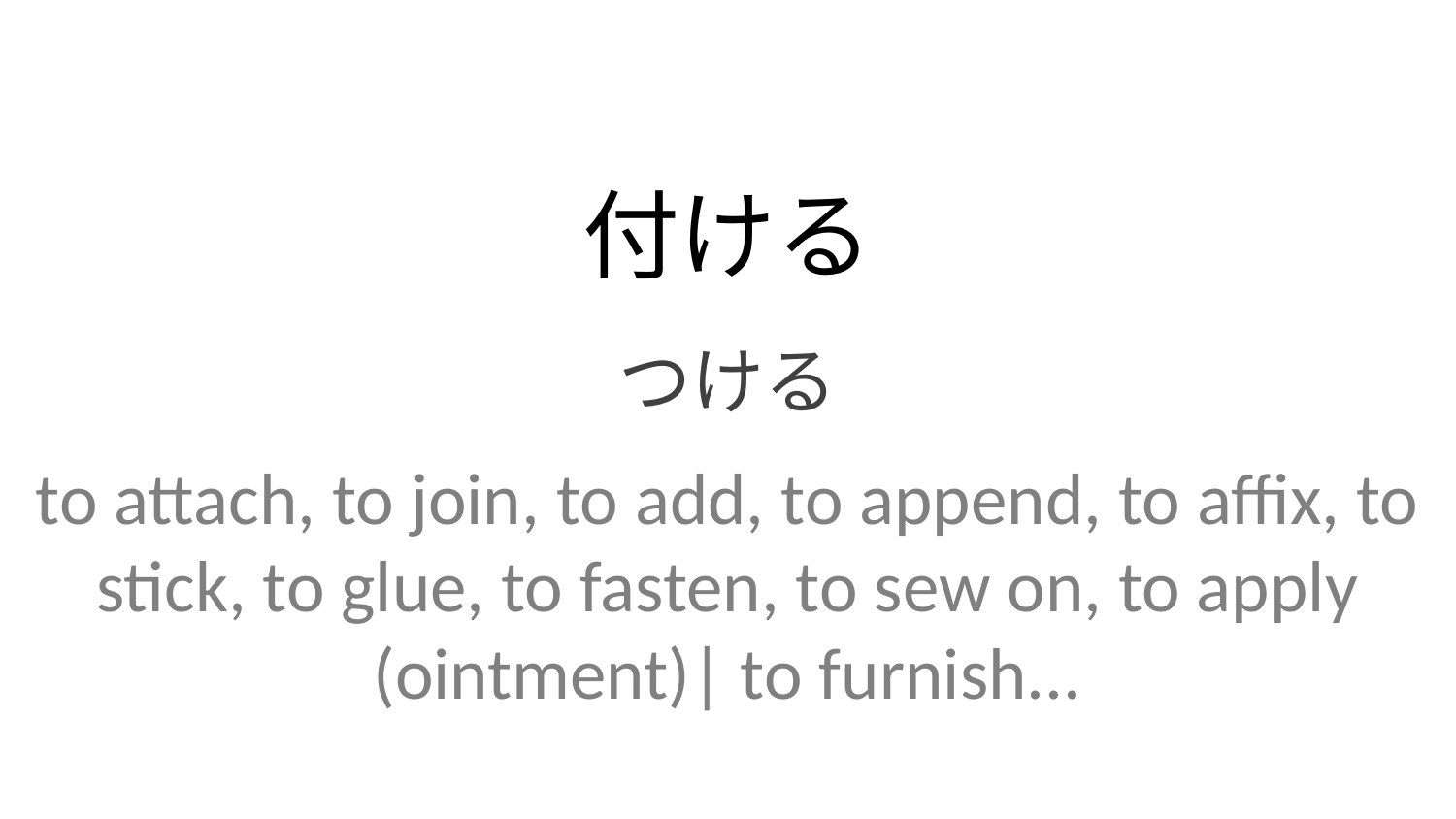

付ける

つける
to attach, to join, to add, to append, to affix, to stick, to glue, to fasten, to sew on, to apply (ointment)| to furnish...